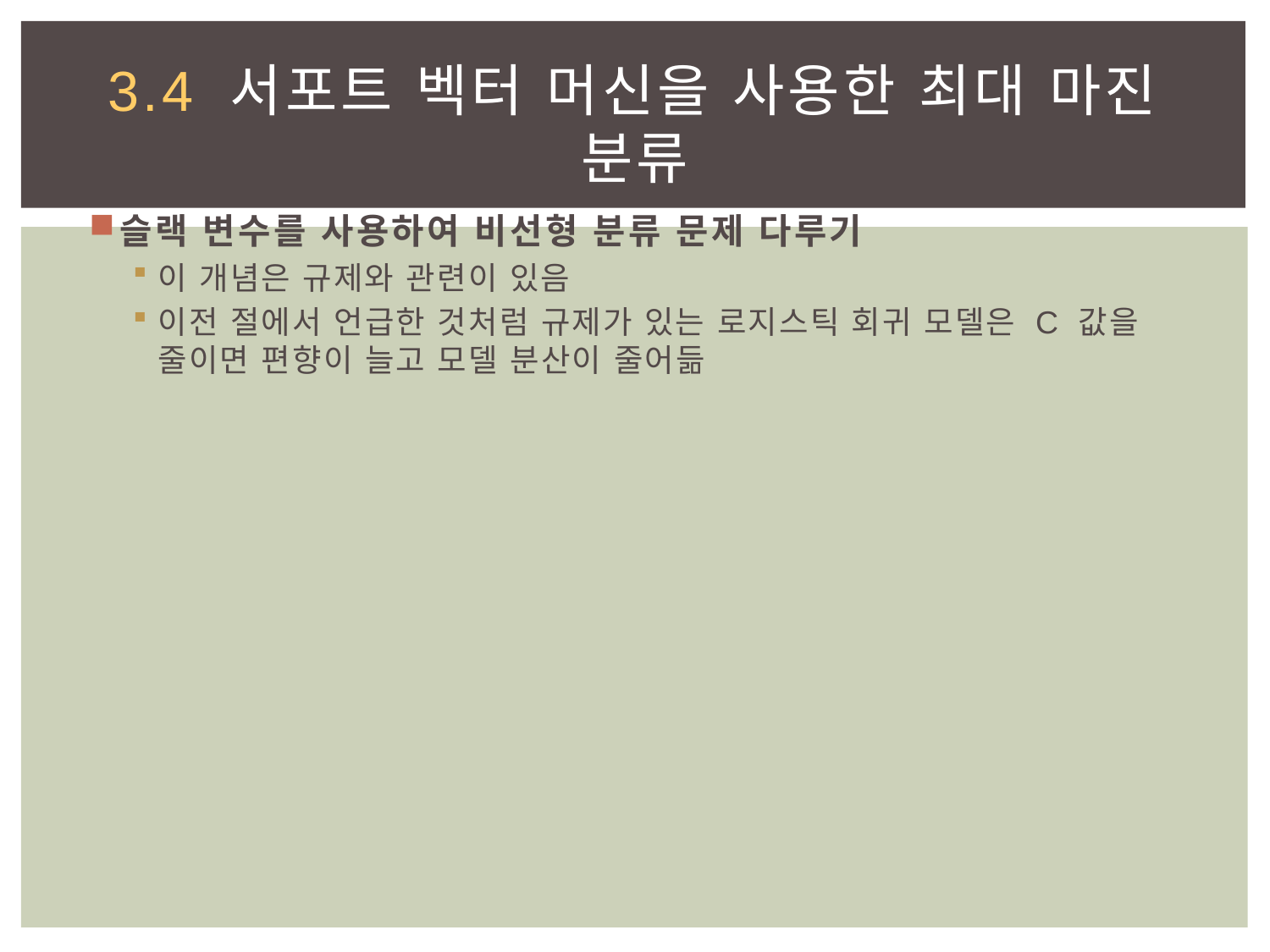

# 3.4 서포트 벡터 머신을 사용한 최대 마진 분류
슬랙 변수를 사용하여 비선형 분류 문제 다루기
이 개념은 규제와 관련이 있음
이전 절에서 언급한 것처럼 규제가 있는 로지스틱 회귀 모델은 C 값을 줄이면 편향이 늘고 모델 분산이 줄어듦